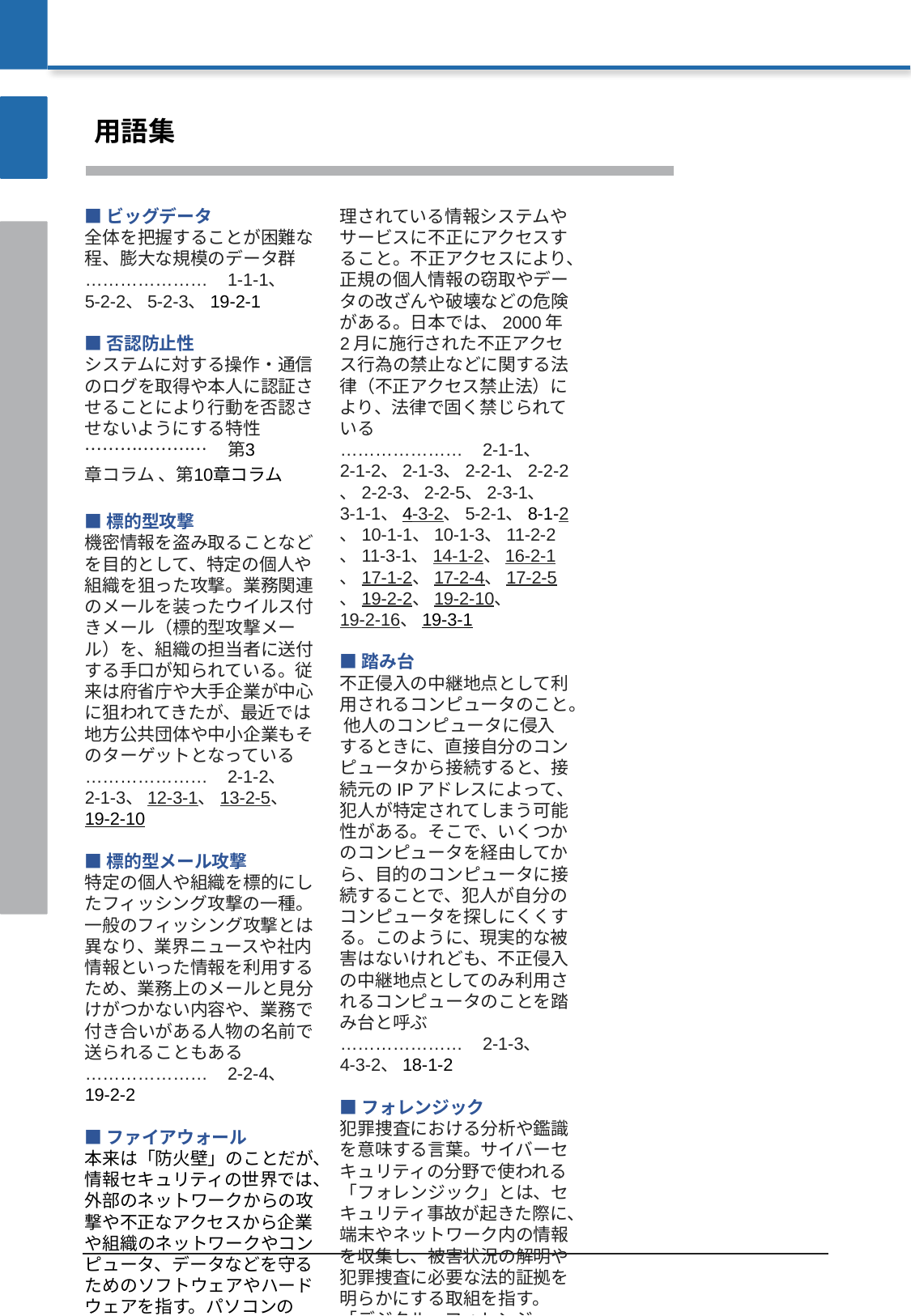

用語集
■ビッグデータ
全体を把握することが困難な程、膨大な規模のデータ群
…………………    1-1-1、5-2-2、5-2-3、19-2-1

■否認防止性
システムに対する操作・通信のログを取得や本人に認証させることにより行動を否認させないようにする特性
…………………    第3章コラム 、第10章コラム

■標的型攻撃
機密情報を盗み取ることなどを目的として、特定の個人や組織を狙った攻撃。業務関連のメールを装ったウイルス付きメール（標的型攻撃メール）を、組織の担当者に送付する手口が知られている。従来は府省庁や大手企業が中心に狙われてきたが、最近では地方公共団体や中小企業もそのターゲットとなっている
…………………    2-1-2、2-1-3、12-3-1、13-2-5、19-2-10

■標的型メール攻撃
特定の個人や組織を標的にしたフィッシング攻撃の一種。一般のフィッシング攻撃とは異なり、業界ニュースや社内情報といった情報を利用するため、業務上のメールと見分けがつかない内容や、業務で付き合いがある人物の名前で送られることもある
…………………    2-2-4、19-2-2

■ファイアウォール
本来は「防火壁」のことだが、情報セキュリティの世界では、外部のネットワークからの攻撃や不正なアクセスから企業や組織のネットワークやコンピュータ、データなどを守るためのソフトウェアやハードウェアを指す。パソコンのOSに付随しているもの、セキュリティソフトに付いているもの、専用のハードウェアになっているものなど形態は様々である
…………………    2-3-1、3-1-1、13-2-2、14-1-2、17-1-2、17-2-2、17-2-3、17-2-4、17-2-5

■ファイル共有ソフト
複数の利用者によるネットワークでのファイルのやりとりを可能にしたソフトウェアのこと。不特定多数でファイルを共有するソフトは、自動的にファイルを送受信する仕組みであるため、ウイルスの感染によって、公開したくないファイルがインターネットに流出するトラブルなどが多く発生している。不特定多数でファイルを共有するファイル共有ソフトは、使用を禁止する必要がある。
…………………    16-2-1、17-1-2

■不正アクセス
利用権限を持たない悪意のあるユーザが、企業や組織で管理されている情報システムやサービスに不正にアクセスすること。不正アクセスにより、正規の個人情報の窃取やデータの改ざんや破壊などの危険がある。日本では、2000年2月に施行された不正アクセス行為の禁止などに関する法律（不正アクセス禁止法）により、法律で固く禁じられている
…………………    2-1-1、2-1-2、2-1-3、2-2-1、2-2-2、2-2-3、2-2-5、2-3-1、3-1-1、4-3-2、5-2-1、8-1-2、10-1-1、10-1-3、11-2-2、11-3-1、14-1-2、16-2-1、17-1-2、17-2-4、17-2-5、19-2-2、19-2-10、19-2-16、19-3-1

■踏み台
不正侵入の中継地点として利用されるコンピュータのこと。 他人のコンピュータに侵入するときに、直接自分のコンピュータから接続すると、接続元のIPアドレスによって、犯人が特定されてしまう可能性がある。そこで、いくつかのコンピュータを経由してから、目的のコンピュータに接続することで、犯人が自分のコンピュータを探しにくくする。このように、現実的な被害はないけれども、不正侵入の中継地点としてのみ利用されるコンピュータのことを踏み台と呼ぶ
…………………    2-1-3、4-3-2、18-1-2

■フォレンジック
犯罪捜査における分析や鑑識を意味する言葉。サイバーセキュリティの分野で使われる「フォレンジック」とは、セキュリティ事故が起きた際に、端末やネットワーク内の情報を収集し、被害状況の解明や犯罪捜査に必要な法的証拠を明らかにする取組を指す。「デジタル・フォレンジック」や「コンピュータ・フォレンジック」などと呼ばれる
…………………    2-2-3、2-3-2、17-2-5、19-2-17